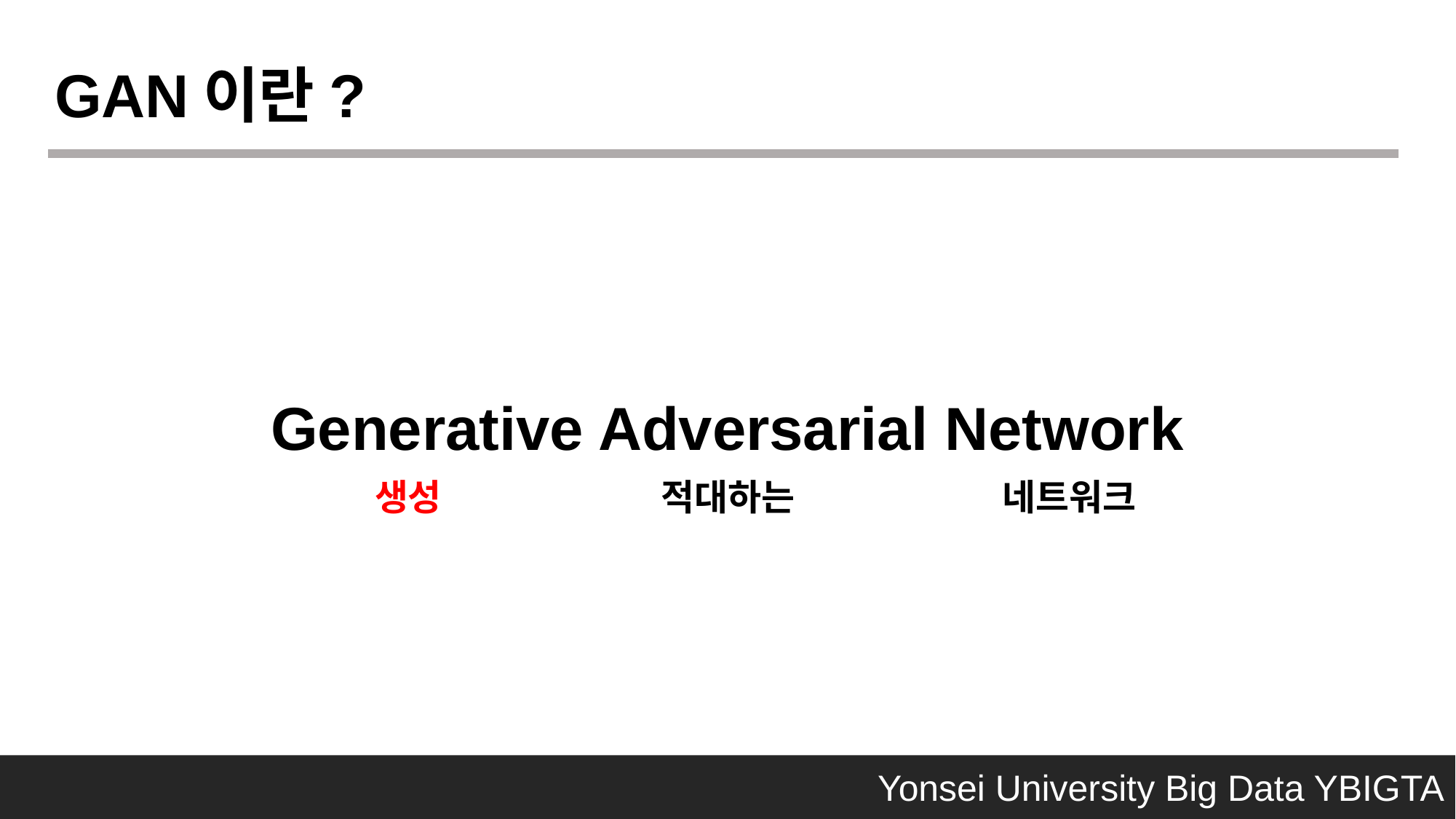

GAN이란?
Generative Adversarial Network
생성
적대하는
네트워크

 Yonsei University Big Data YBIGTA